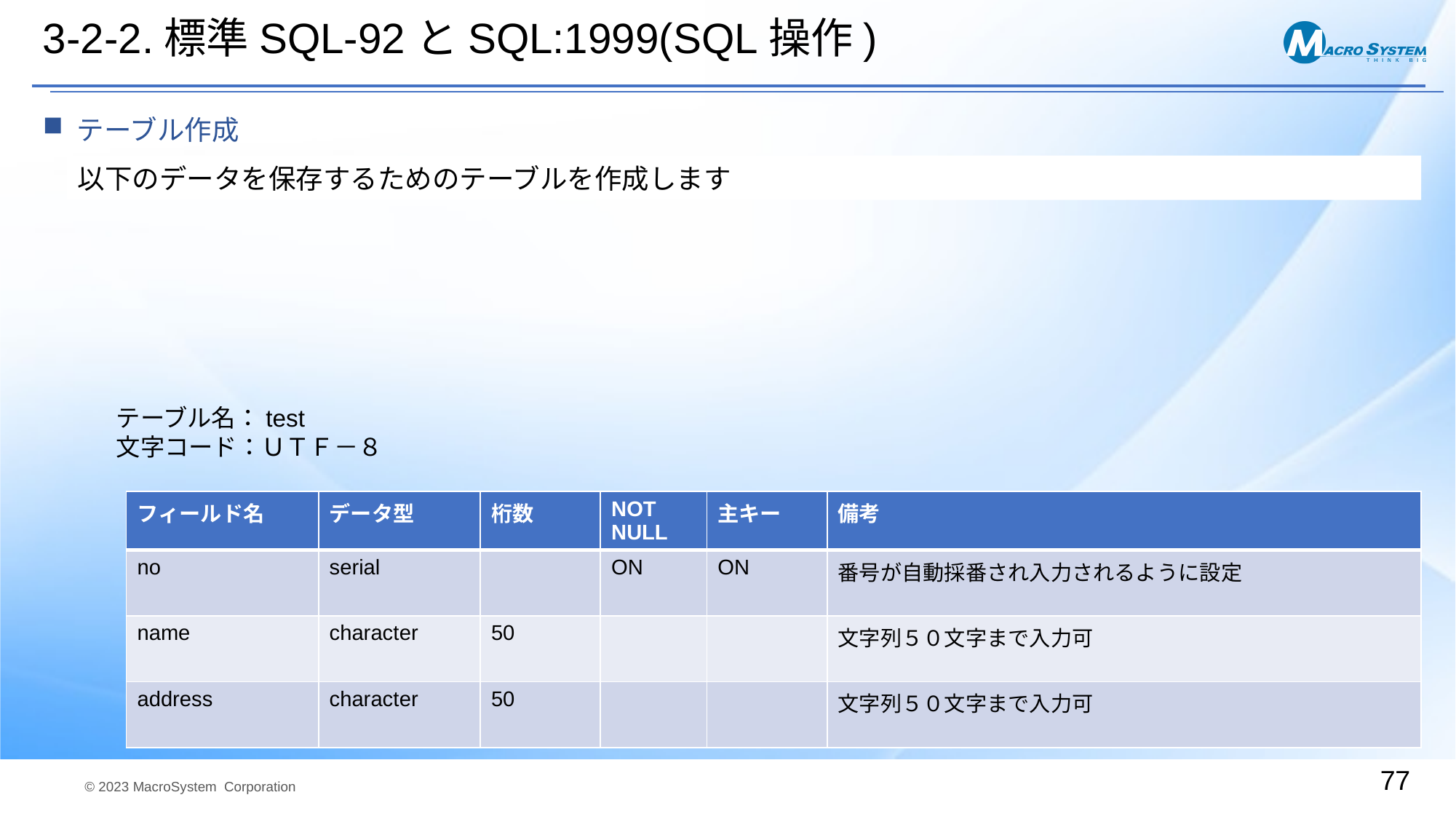

# 3-2-2.標準SQL-92とSQL:1999(SQL操作)
テーブル作成
以下のデータを保存するためのテーブルを作成します
テーブル名：test
文字コード：ＵＴＦ－８
| フィールド名 | データ型 | 桁数 | NOT NULL | 主キー | 備考 |
| --- | --- | --- | --- | --- | --- |
| no | serial |  | ON | ON | 番号が自動採番され入力されるように設定 |
| name | character | 50 |  |  | 文字列５０文字まで入力可 |
| address | character | 50 |  |  | 文字列５０文字まで入力可 |